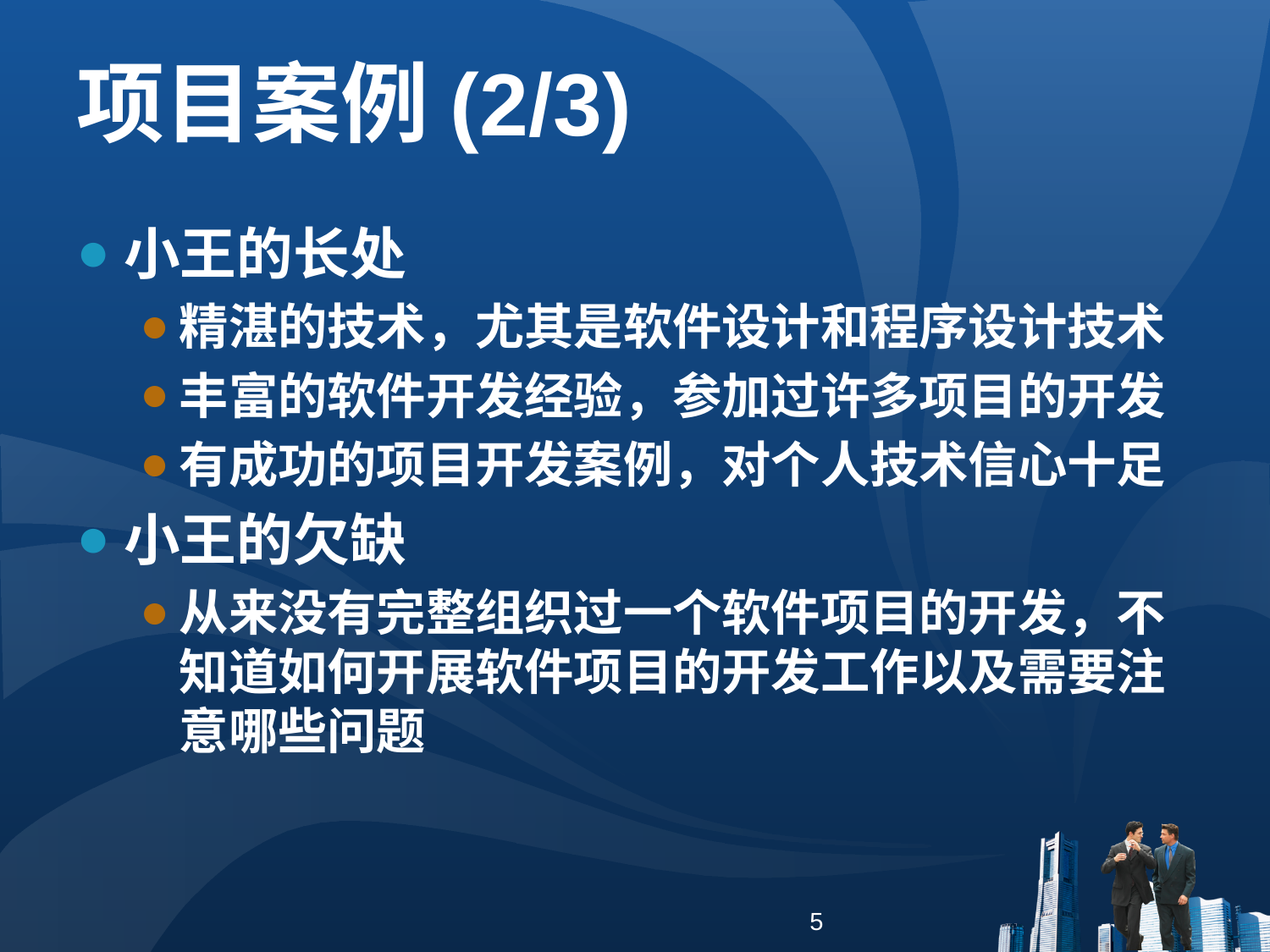

# 项目案例(2/3)
小王的长处
精湛的技术，尤其是软件设计和程序设计技术
丰富的软件开发经验，参加过许多项目的开发
有成功的项目开发案例，对个人技术信心十足
小王的欠缺
从来没有完整组织过一个软件项目的开发，不知道如何开展软件项目的开发工作以及需要注意哪些问题
5